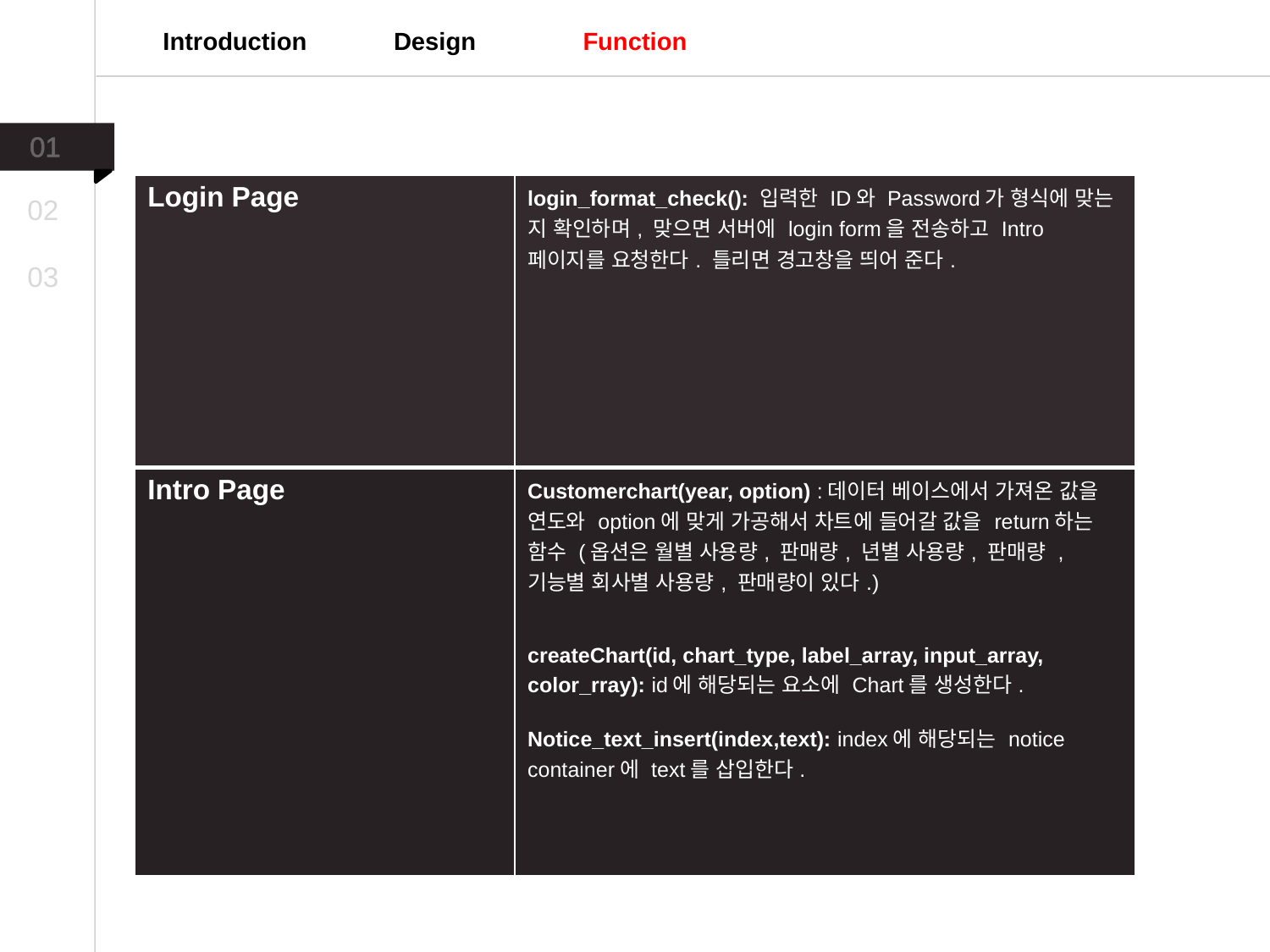

Function
Design
Introduction
01

| Login Page | login\_format\_check(): 입력한 ID와 Password가 형식에 맞는 지 확인하며, 맞으면 서버에 login form을 전송하고 Intro 페이지를 요청한다. 틀리면 경고창을 띄어 준다. |
| --- | --- |
| Intro Page | Customerchart(year, option) :데이터 베이스에서 가져온 값을 연도와 option에 맞게 가공해서 차트에 들어갈 값을 return하는 함수 (옵션은 월별 사용량, 판매량, 년별 사용량, 판매량 ,기능별 회사별 사용량, 판매량이 있다.) createChart(id, chart\_type, label\_array, input\_array, color\_rray): id에 해당되는 요소에 Chart를 생성한다. Notice\_text\_insert(index,text): index에 해당되는 notice container에 text를 삽입한다. |
02
03